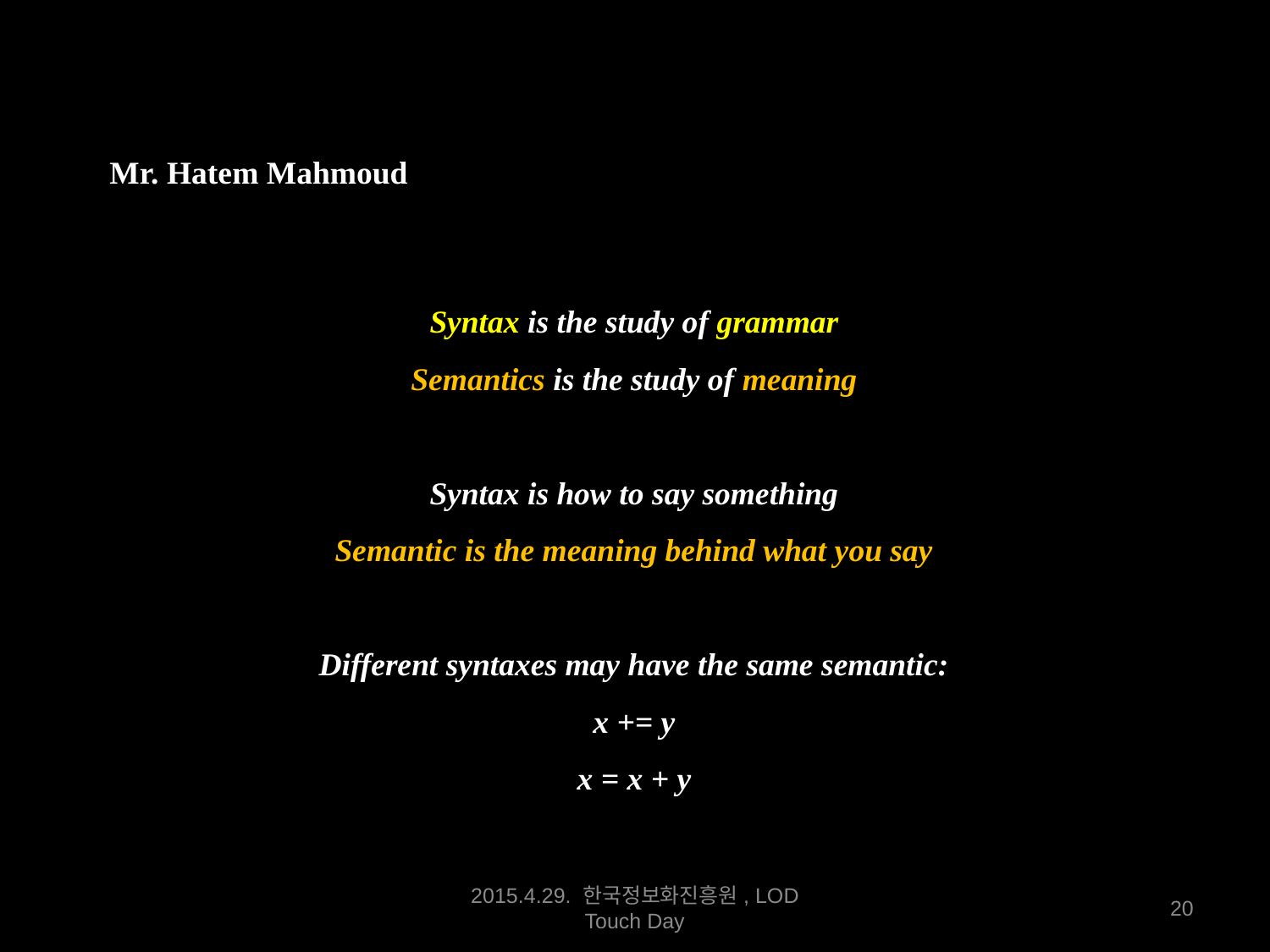

Mr. Hatem Mahmoud
Syntax is the study of grammar
Semantics is the study of meaning

Syntax is how to say something
Semantic is the meaning behind what you say

Different syntaxes may have the same semantic:
x += y
x = x + y
2015.4.29. 한국정보화진흥원, LOD Touch Day
20